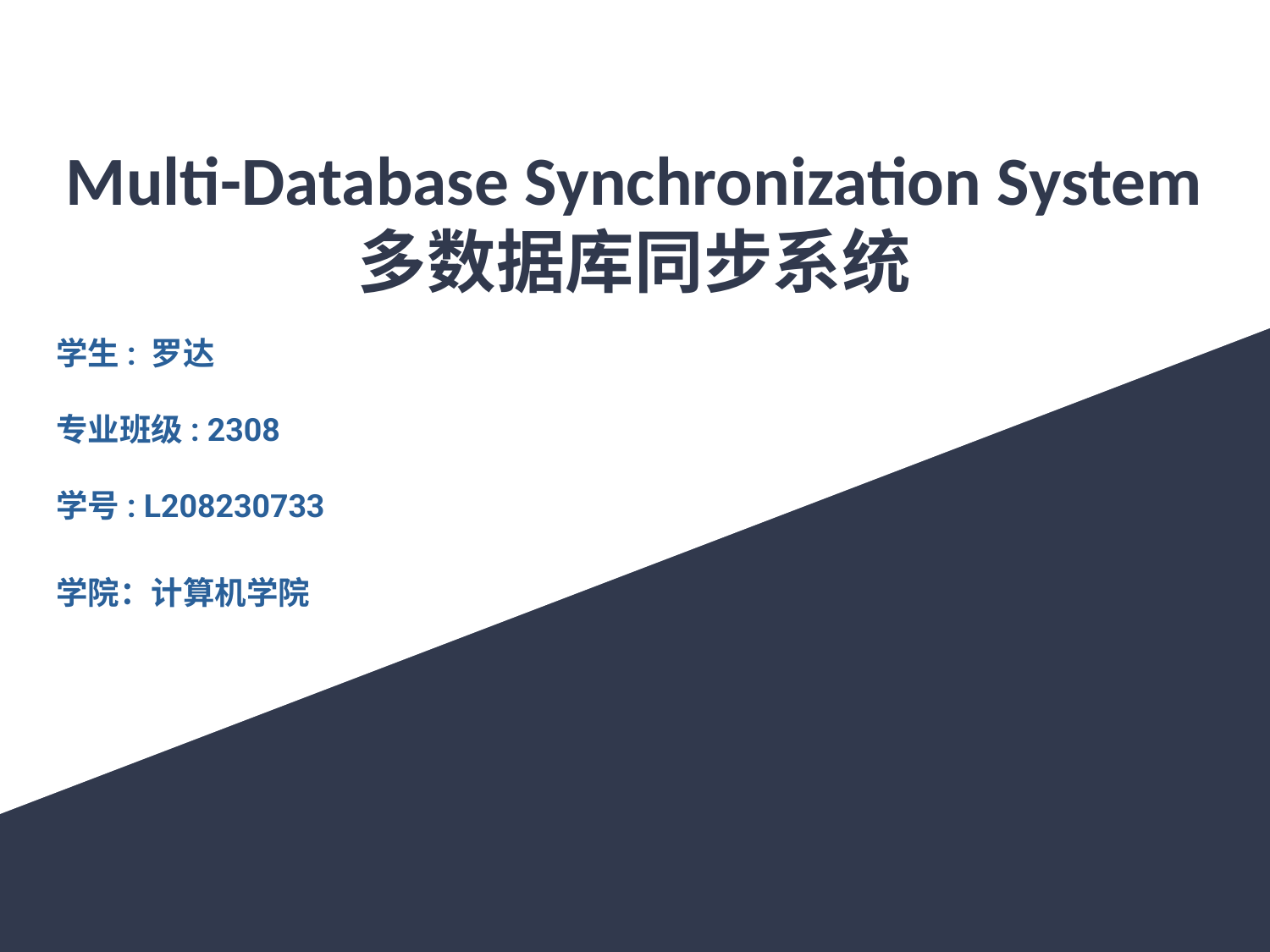

# Multi-Database Synchronization System
多数据库同步系统
学生: 罗达

专业班级: 2308

学号: L208230733

学院：计算机学院